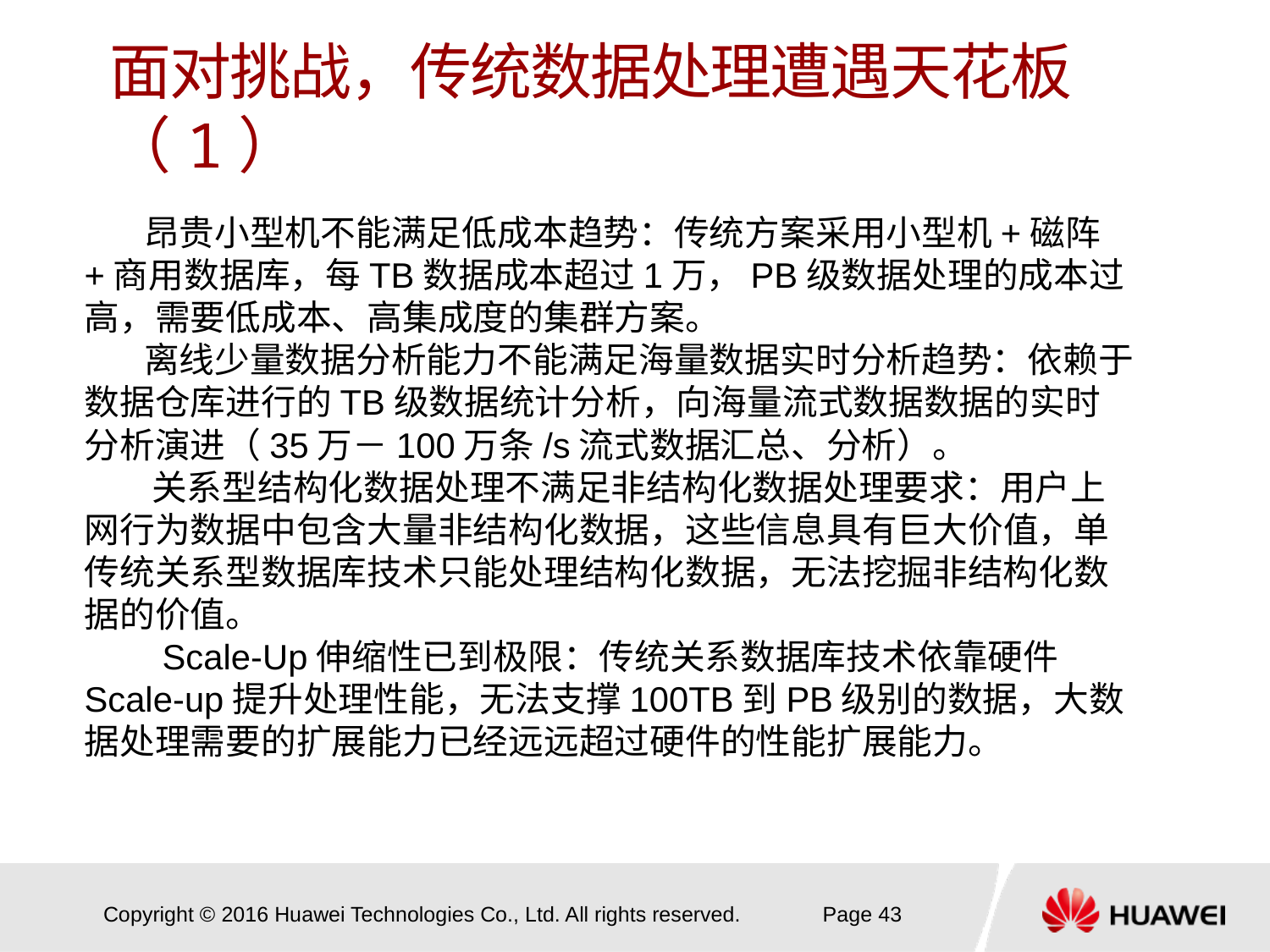

面对挑战，传统数据处理遭遇天花板（1）
         昂贵小型机不能满足低成本趋势：传统方案采用小型机+磁阵+商用数据库，每TB数据成本超过1万，PB级数据处理的成本过高，需要低成本、高集成度的集群方案。
         离线少量数据分析能力不能满足海量数据实时分析趋势：依赖于数据仓库进行的TB级数据统计分析，向海量流式数据数据的实时分析演进（35万－100万条/s流式数据汇总、分析）。
          关系型结构化数据处理不满足非结构化数据处理要求：用户上网行为数据中包含大量非结构化数据，这些信息具有巨大价值，单传统关系型数据库技术只能处理结构化数据，无法挖掘非结构化数据的价值。
          Scale-Up伸缩性已到极限：传统关系数据库技术依靠硬件Scale-up提升处理性能，无法支撑100TB到PB级别的数据，大数据处理需要的扩展能力已经远远超过硬件的性能扩展能力。